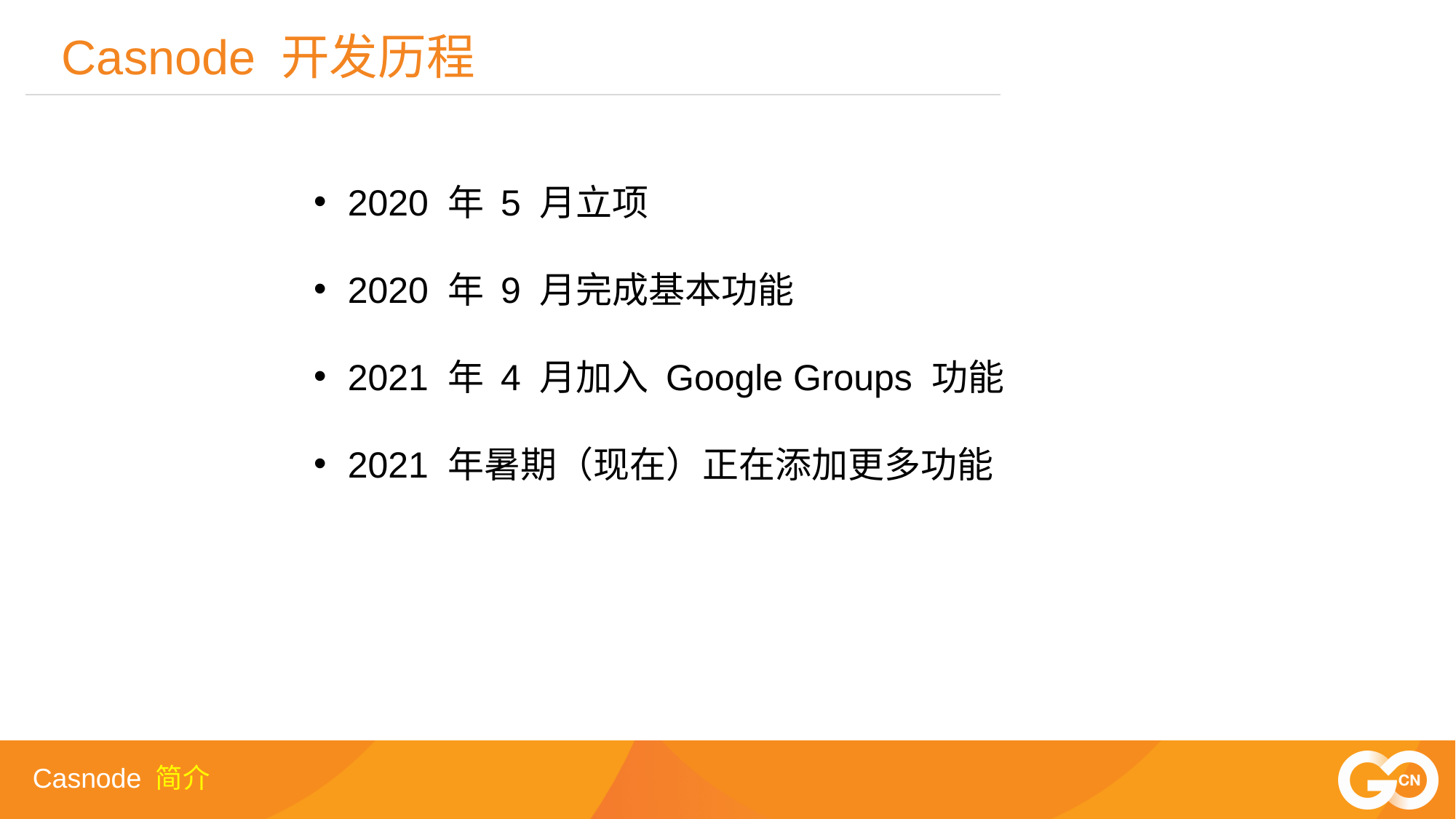

Casnode 开发历程
2020 年 5 月立项

2020 年 9 月完成基本功能

2021 年 4 月加入 Google Groups 功能

2021 年暑期（现在）正在添加更多功能
Casnode 简介